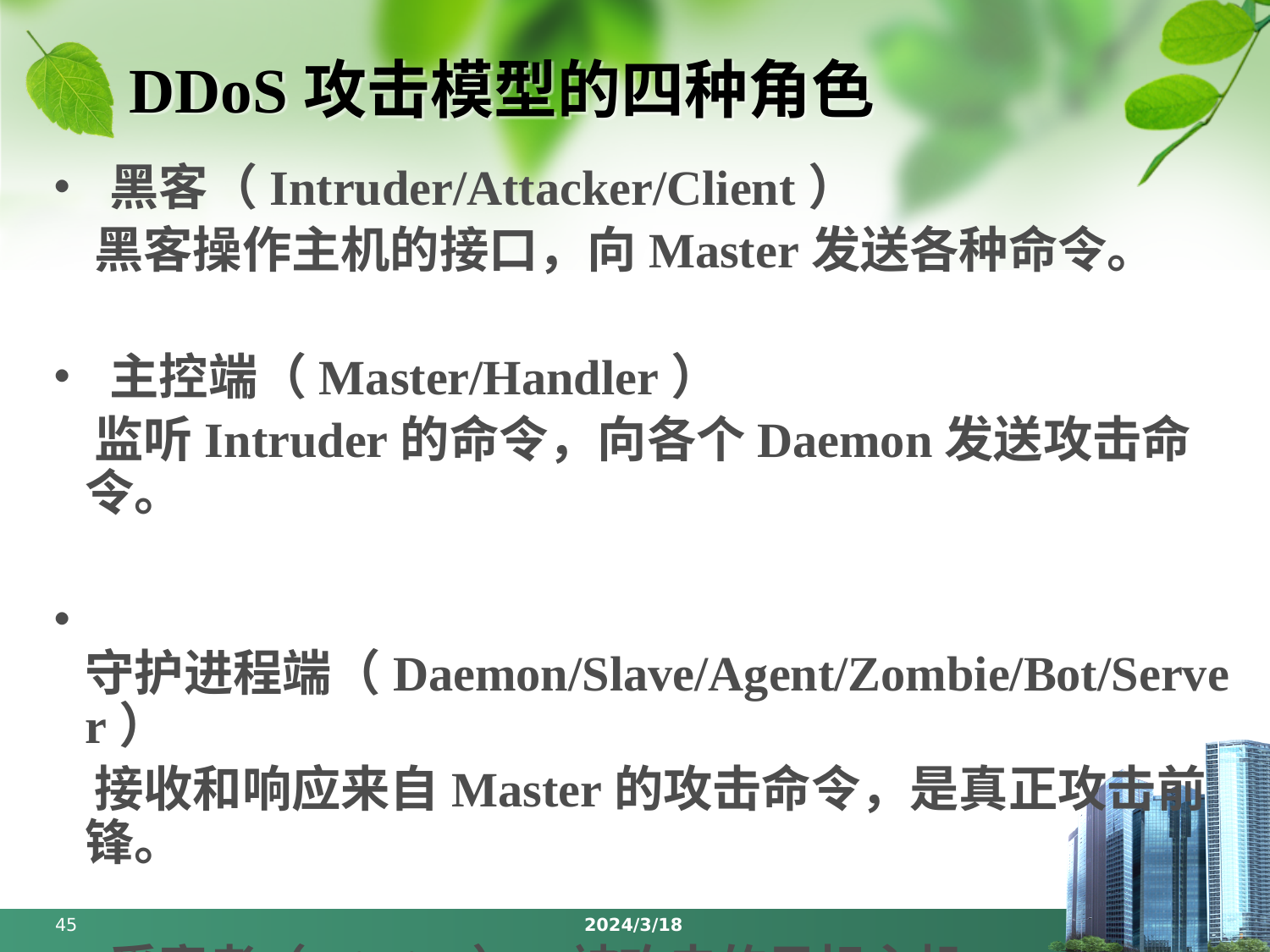

# DDoS攻击模型的四种角色
• 黑客（Intruder/Attacker/Client）
    黑客操作主机的接口，向Master发送各种命令。

• 主控端（Master/Handler）
    监听Intruder的命令，向各个Daemon发送攻击命令。

• 守护进程端（Daemon/Slave/Agent/Zombie/Bot/Server）
    接收和响应来自Master的攻击命令，是真正攻击前锋。

• 受害者（Victim）：被攻击的目标主机。
45
2024/3/18